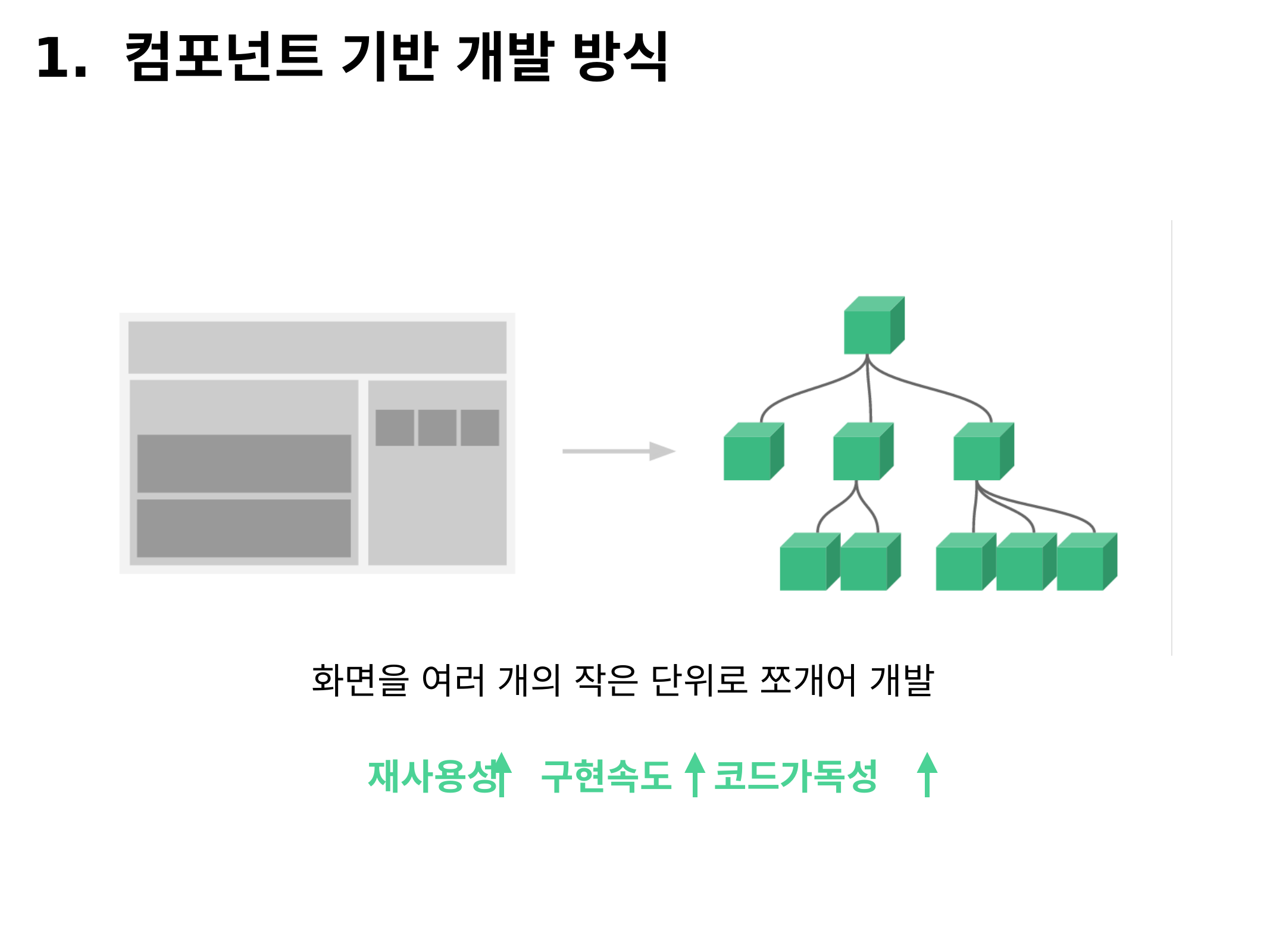

1. 컴포넌트 기반 개발 방식

화면을 여러 개의 작은 단위로 쪼개어 개발
재사용성    구현속도    코드가독성

²018.0².²0
%P JU! 7VF.KT 0QFO 4FNJOBS